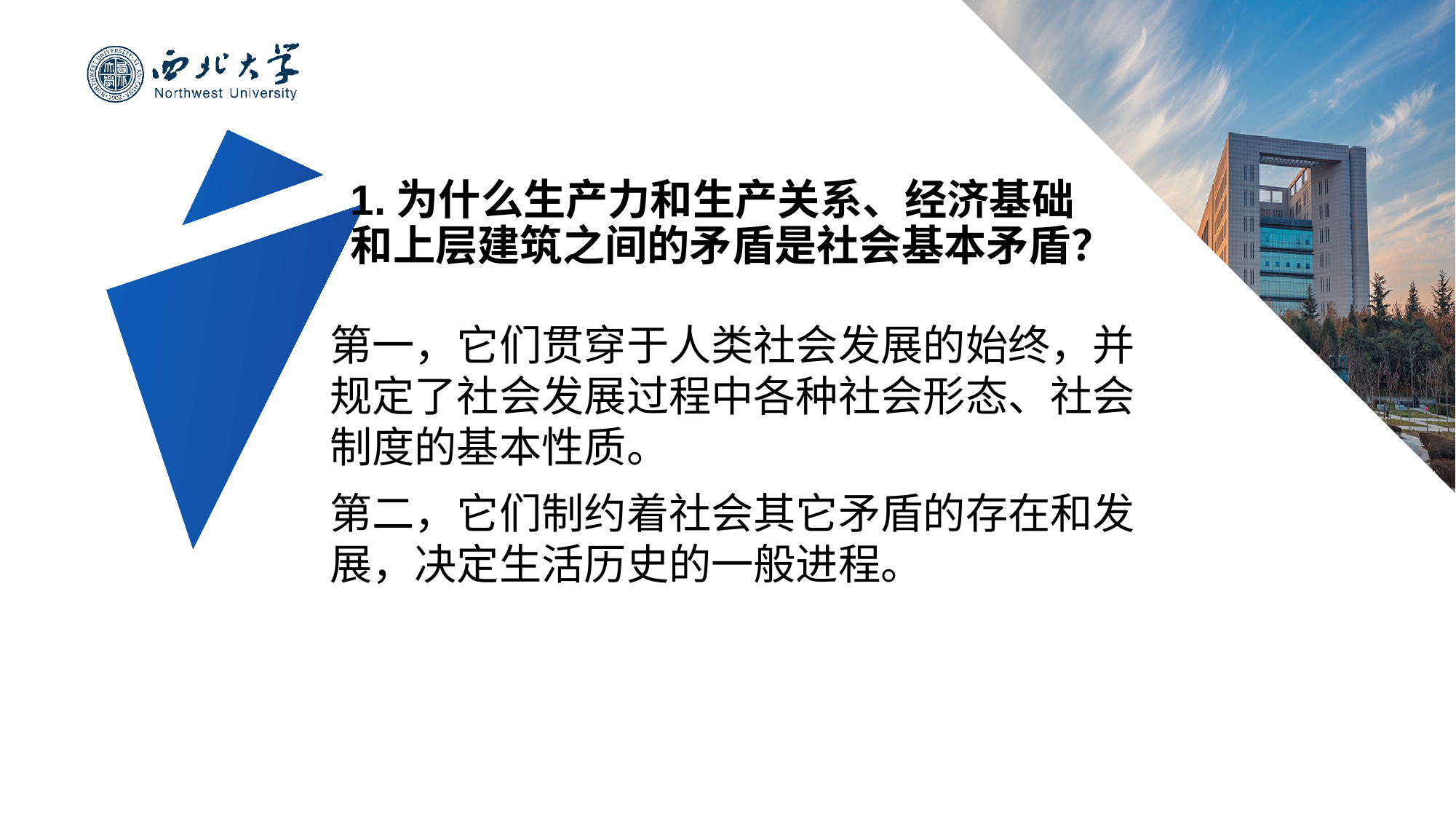

# 1.为什么生产力和生产关系、经济基础和上层建筑之间的矛盾是社会基本矛盾？
第一，它们贯穿于人类社会发展的始终，并规定了社会发展过程中各种社会形态、社会制度的基本性质。
第二，它们制约着社会其它矛盾的存在和发展，决定生活历史的一般进程。